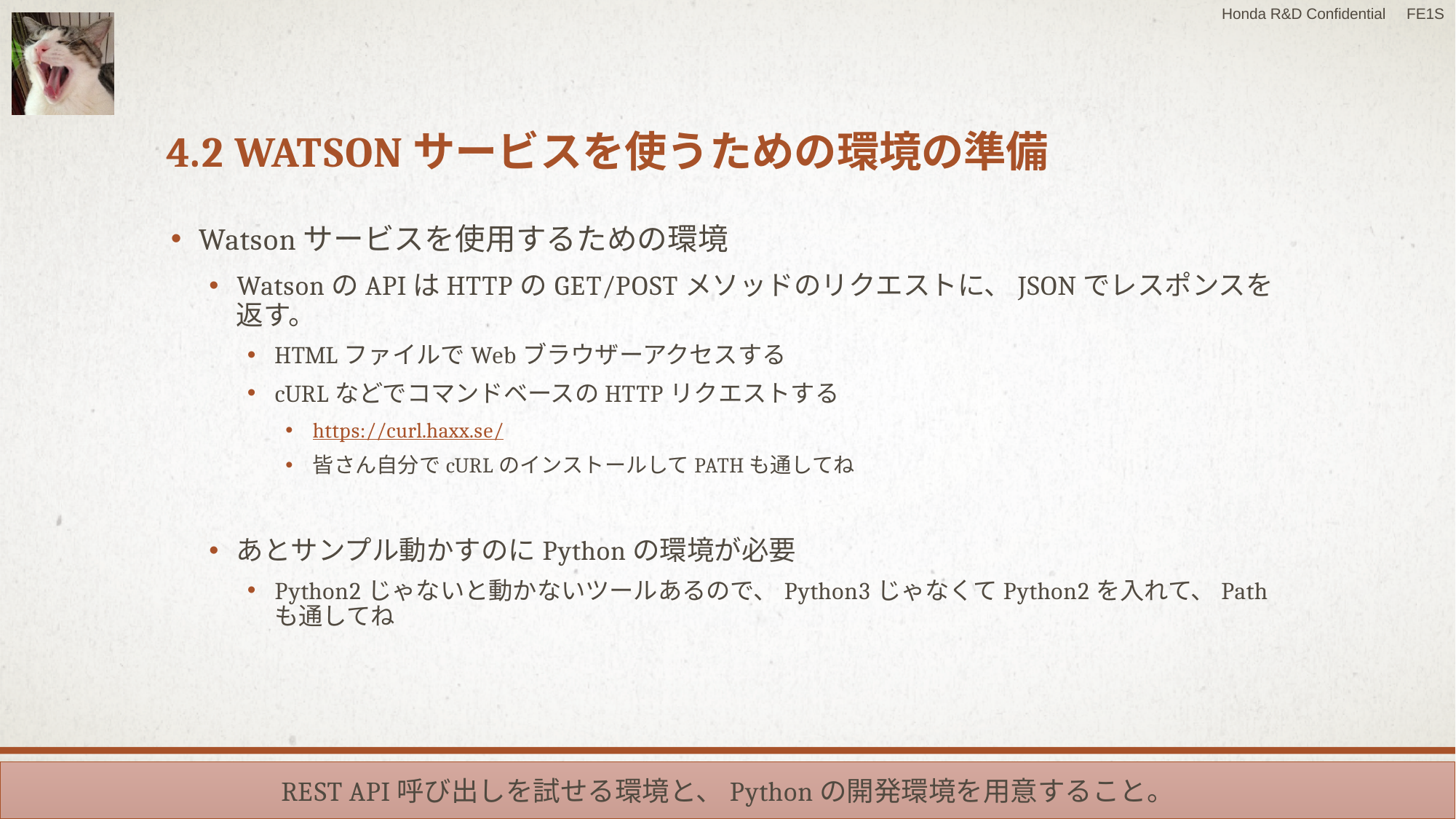

Honda R&D Confidential     FE1S
# 4.2 Watsonサービスを使うための環境の準備
Watsonサービスを使用するための環境
WatsonのAPIはHTTPのGET/POSTメソッドのリクエストに、JSONでレスポンスを返す。
HTMLファイルでWebブラウザーアクセスする
cURLなどでコマンドベースのHTTPリクエストする
https://curl.haxx.se/
皆さん自分でcURLのインストールしてPATHも通してね

あとサンプル動かすのにPythonの環境が必要
Python2じゃないと動かないツールあるので、Python3じゃなくてPython2を入れて、Pathも通してね

REST API呼び出しを試せる環境と、Pythonの開発環境を用意すること。